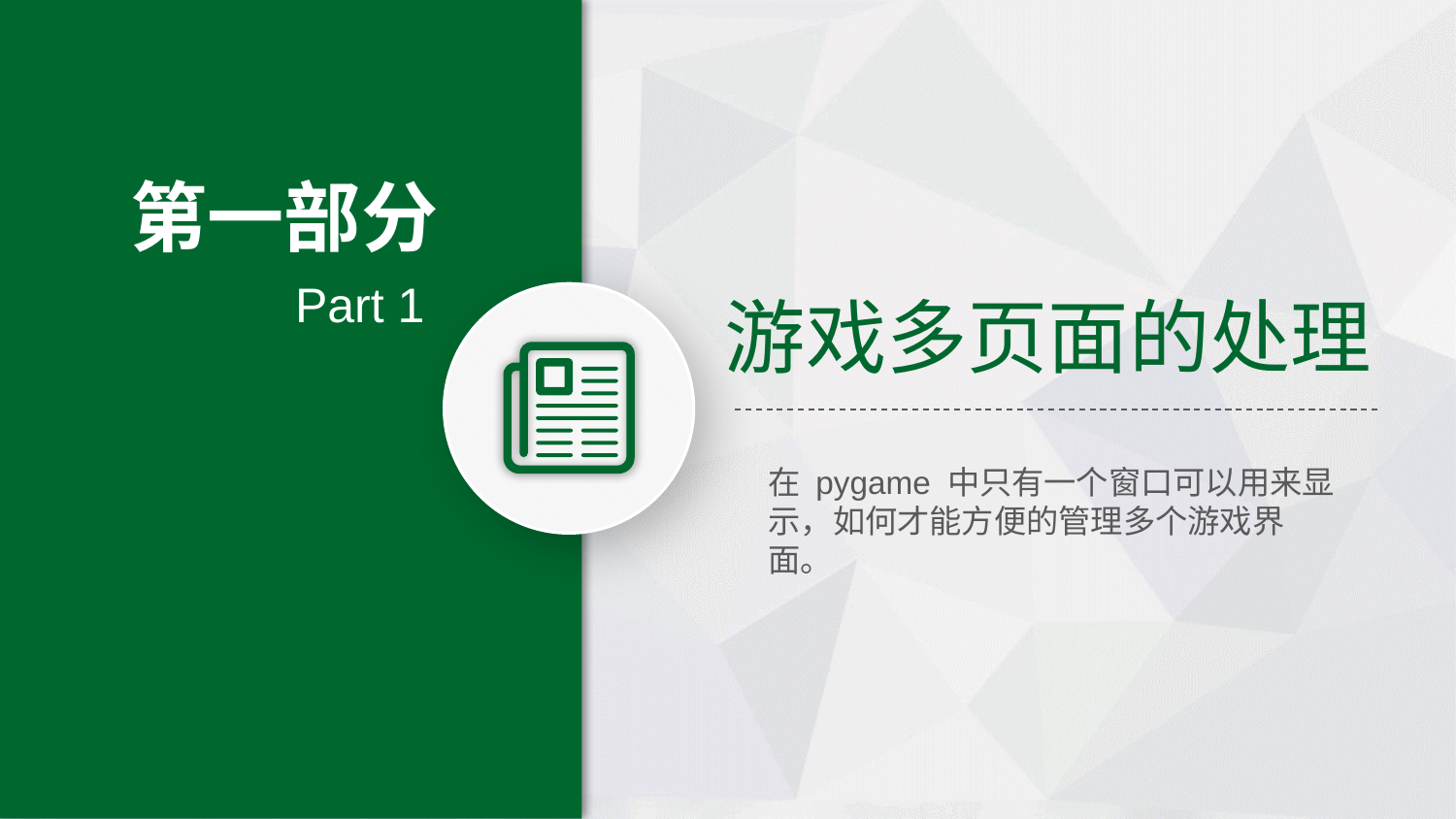

第一部分
Part 1
游戏多页面的处理

在 pygame 中只有一个窗口可以用来显示，如何才能方便的管理多个游戏界面。